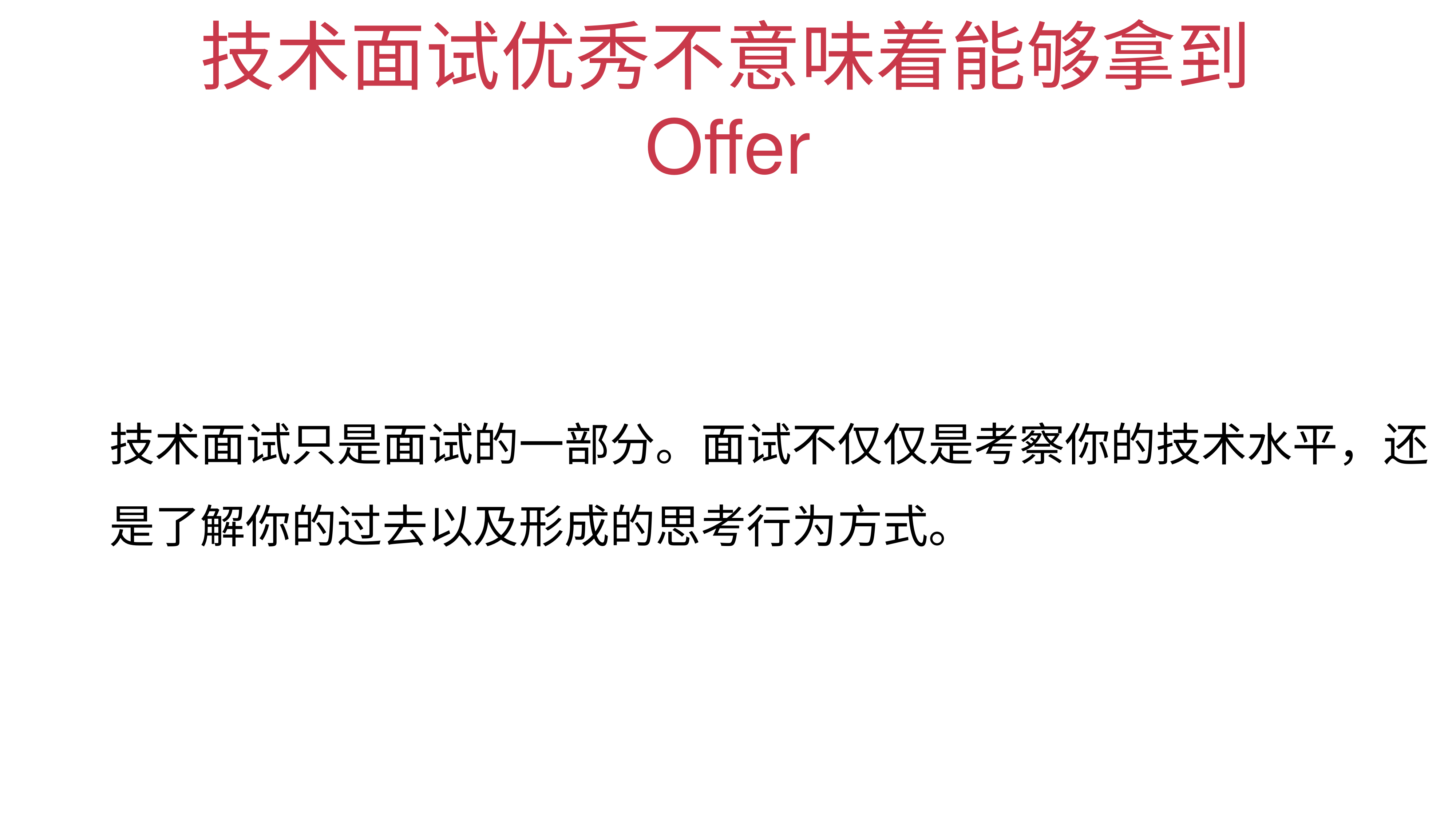

# 技术面试优秀不意味着能够拿到Offer
技术面试只是面试的一部分。面试不仅仅是考察你的技术水平，还是了解你的过去以及形成的思考行为方式。